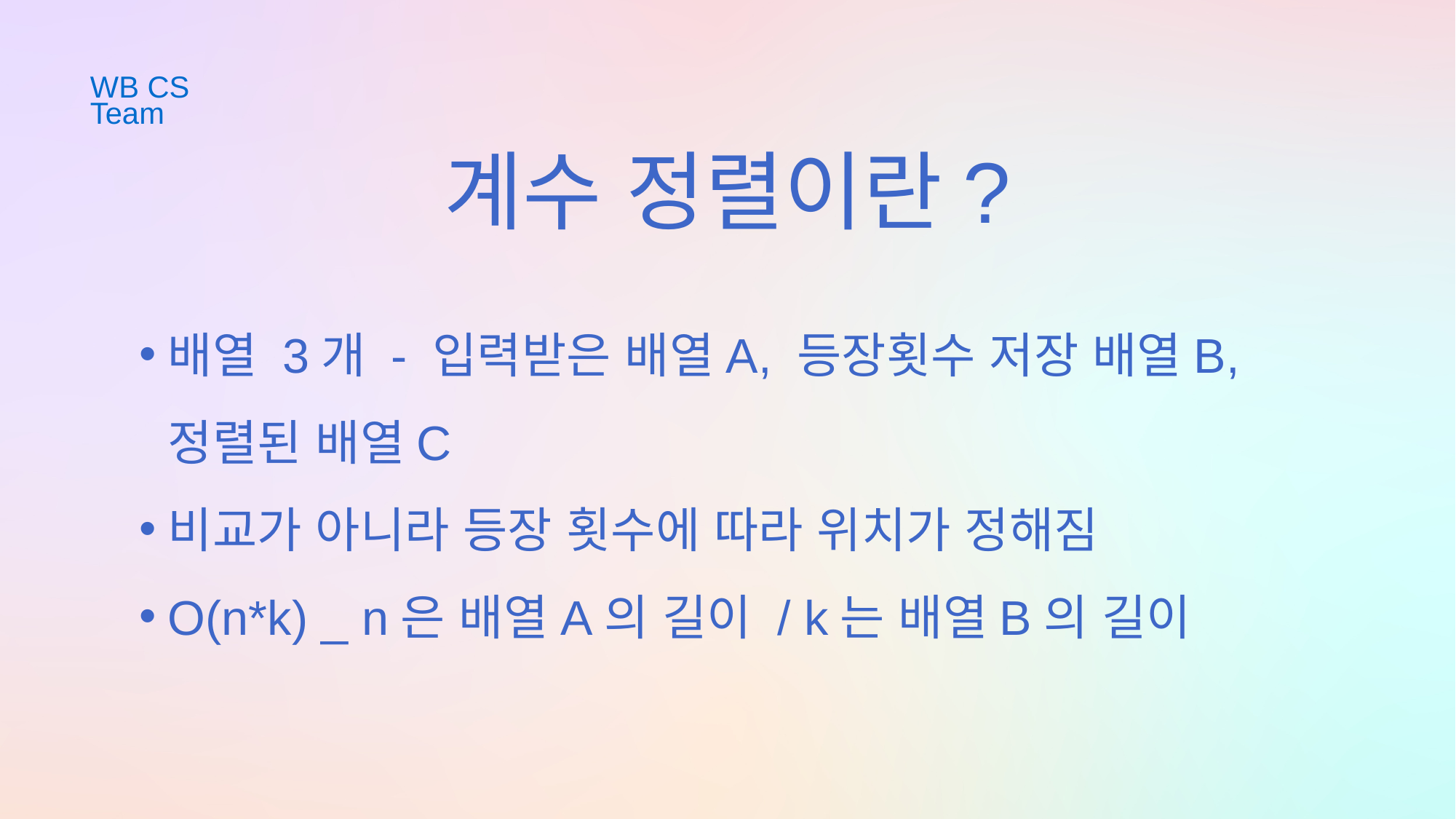

WB CS Team
계수 정렬이란?
배열 3개 - 입력받은 배열A, 등장횟수 저장 배열B, 정렬된 배열C
비교가 아니라 등장 횟수에 따라 위치가 정해짐
O(n*k) _ n은 배열A의 길이 / k는 배열B의 길이